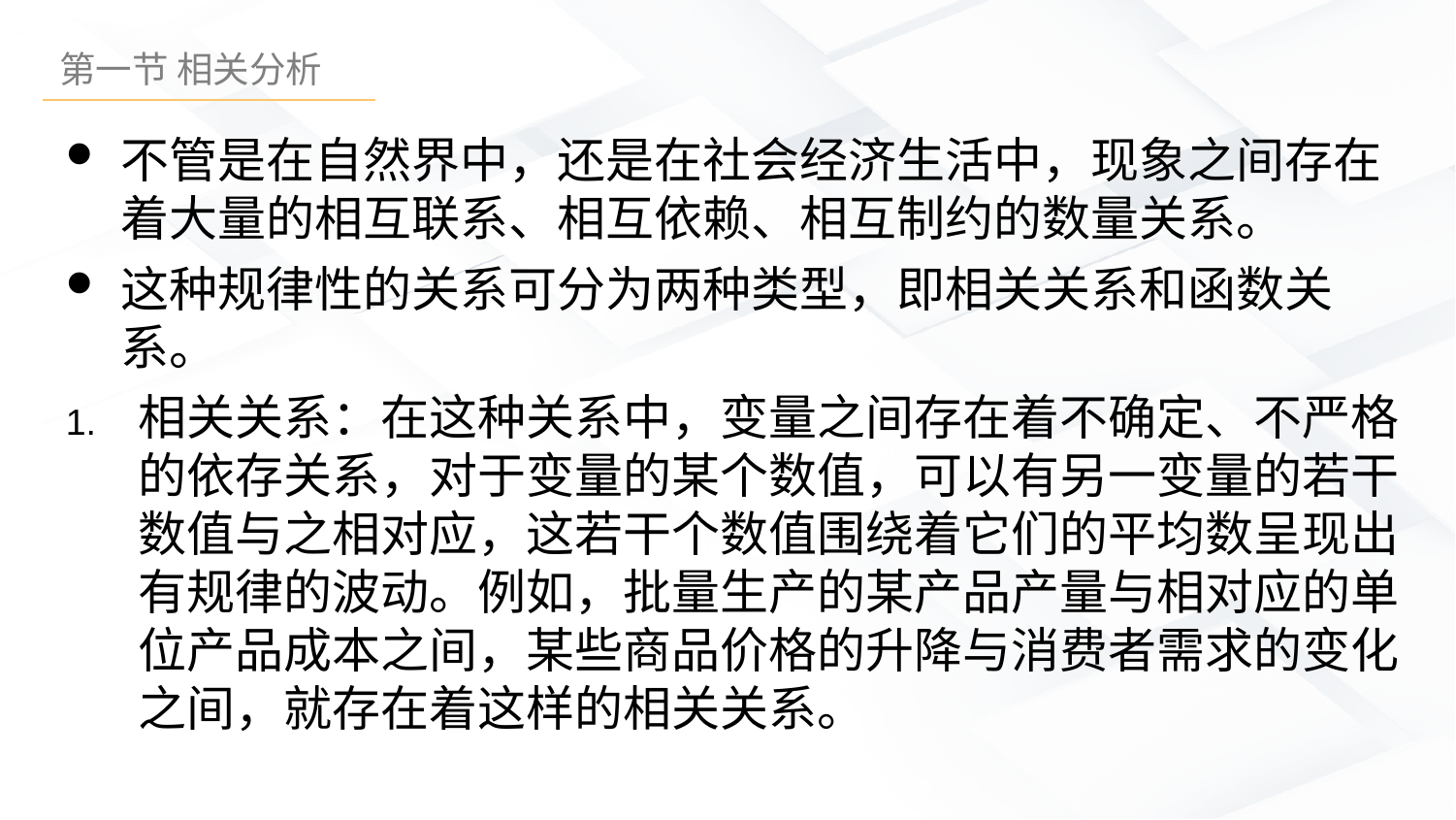

不管是在自然界中，还是在社会经济生活中，现象之间存在着大量的相互联系、相互依赖、相互制约的数量关系。
这种规律性的关系可分为两种类型，即相关关系和函数关系。
相关关系：在这种关系中，变量之间存在着不确定、不严格的依存关系，对于变量的某个数值，可以有另一变量的若干数值与之相对应，这若干个数值围绕着它们的平均数呈现出有规律的波动。例如，批量生产的某产品产量与相对应的单位产品成本之间，某些商品价格的升降与消费者需求的变化之间，就存在着这样的相关关系。